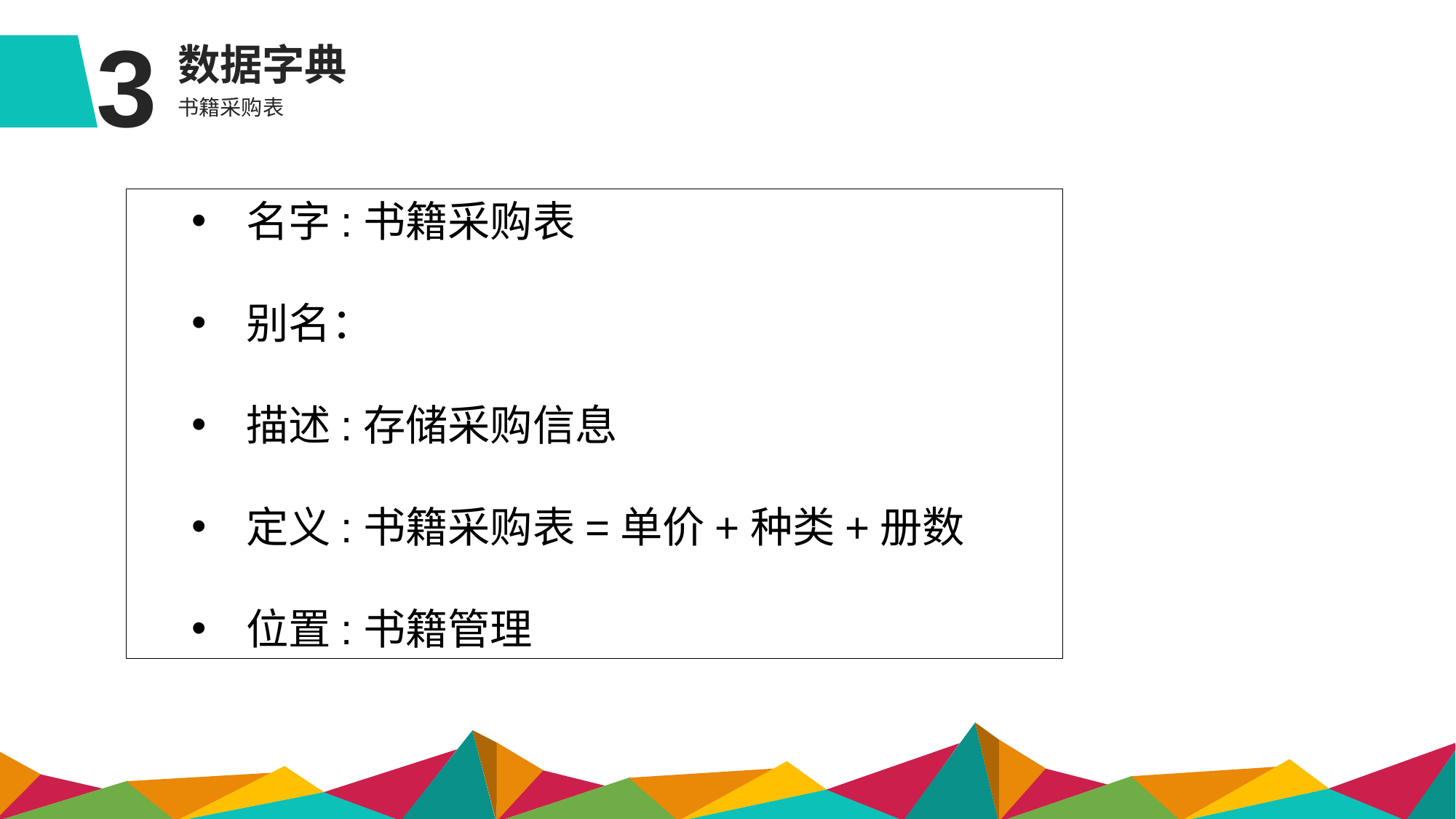

3
数据字典
书籍采购表
名字:书籍采购表

别名：

描述:存储采购信息

定义:书籍采购表=单价+种类+册数

位置:书籍管理